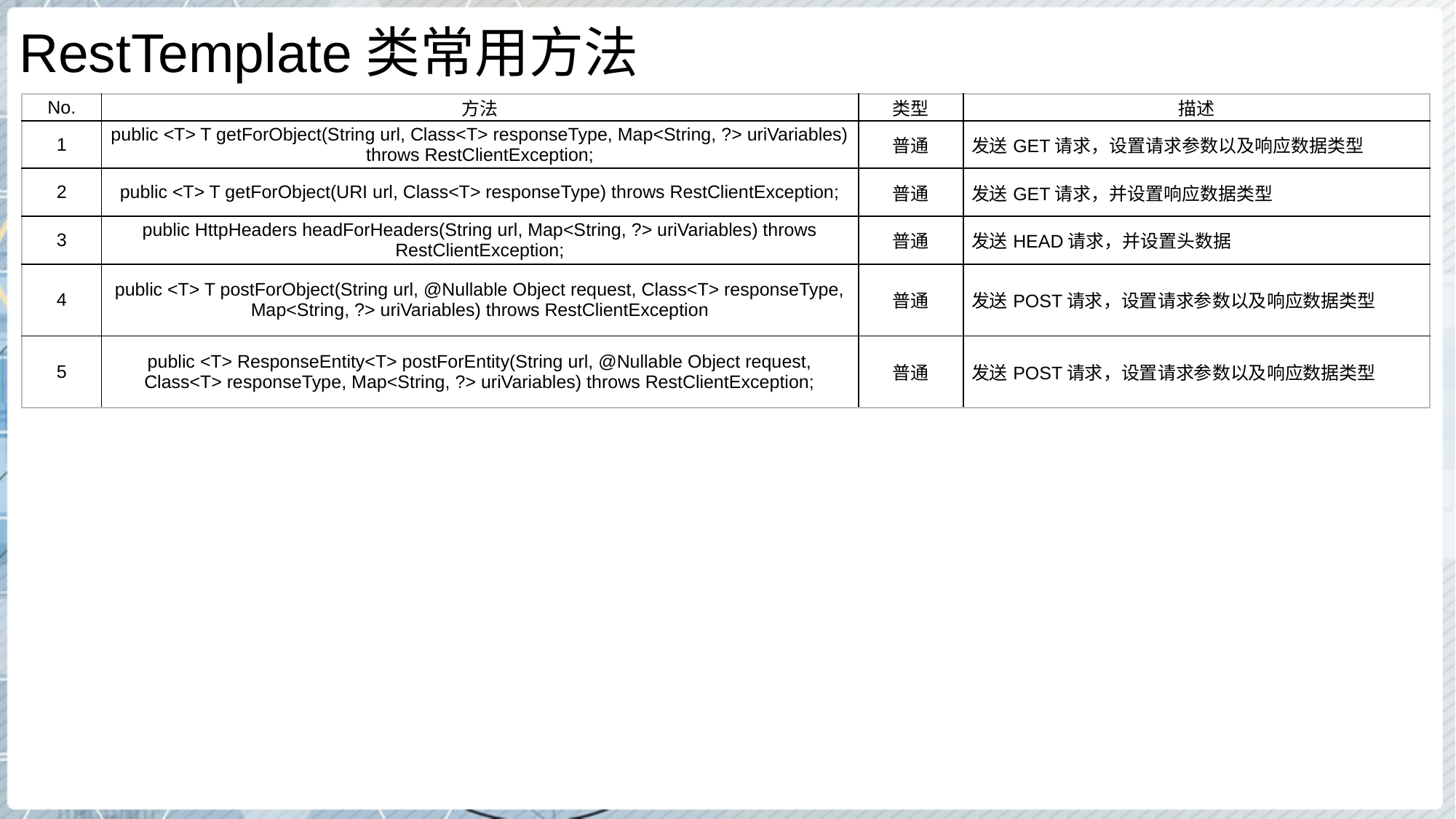

# RestTemplate类常用方法
| No. | 方法 | 类型 | 描述 |
| --- | --- | --- | --- |
| 1 | public <T> T getForObject(String url, Class<T> responseType, Map<String, ?> uriVariables) throws RestClientException; | 普通 | 发送GET请求，设置请求参数以及响应数据类型 |
| 2 | public <T> T getForObject(URI url, Class<T> responseType) throws RestClientException; | 普通 | 发送GET请求，并设置响应数据类型 |
| 3 | public HttpHeaders headForHeaders(String url, Map<String, ?> uriVariables) throws RestClientException; | 普通 | 发送HEAD请求，并设置头数据 |
| 4 | public <T> T postForObject(String url, @Nullable Object request, Class<T> responseType, Map<String, ?> uriVariables) throws RestClientException | 普通 | 发送POST请求，设置请求参数以及响应数据类型 |
| 5 | public <T> ResponseEntity<T> postForEntity(String url, @Nullable Object request, Class<T> responseType, Map<String, ?> uriVariables) throws RestClientException; | 普通 | 发送POST请求，设置请求参数以及响应数据类型 |